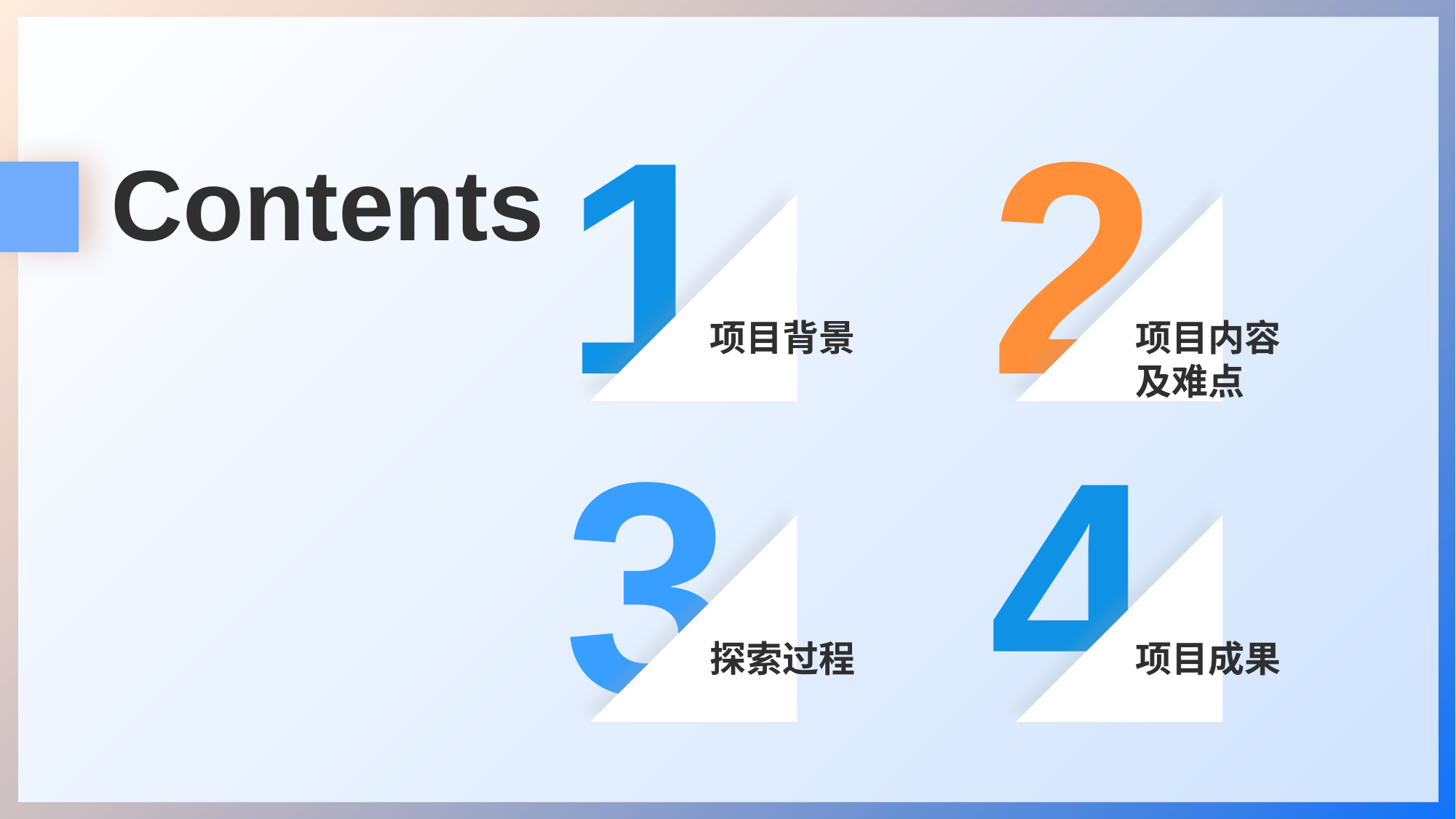

1

项目背景
2

项目内容及难点
Contents

3

探索过程
4

项目成果